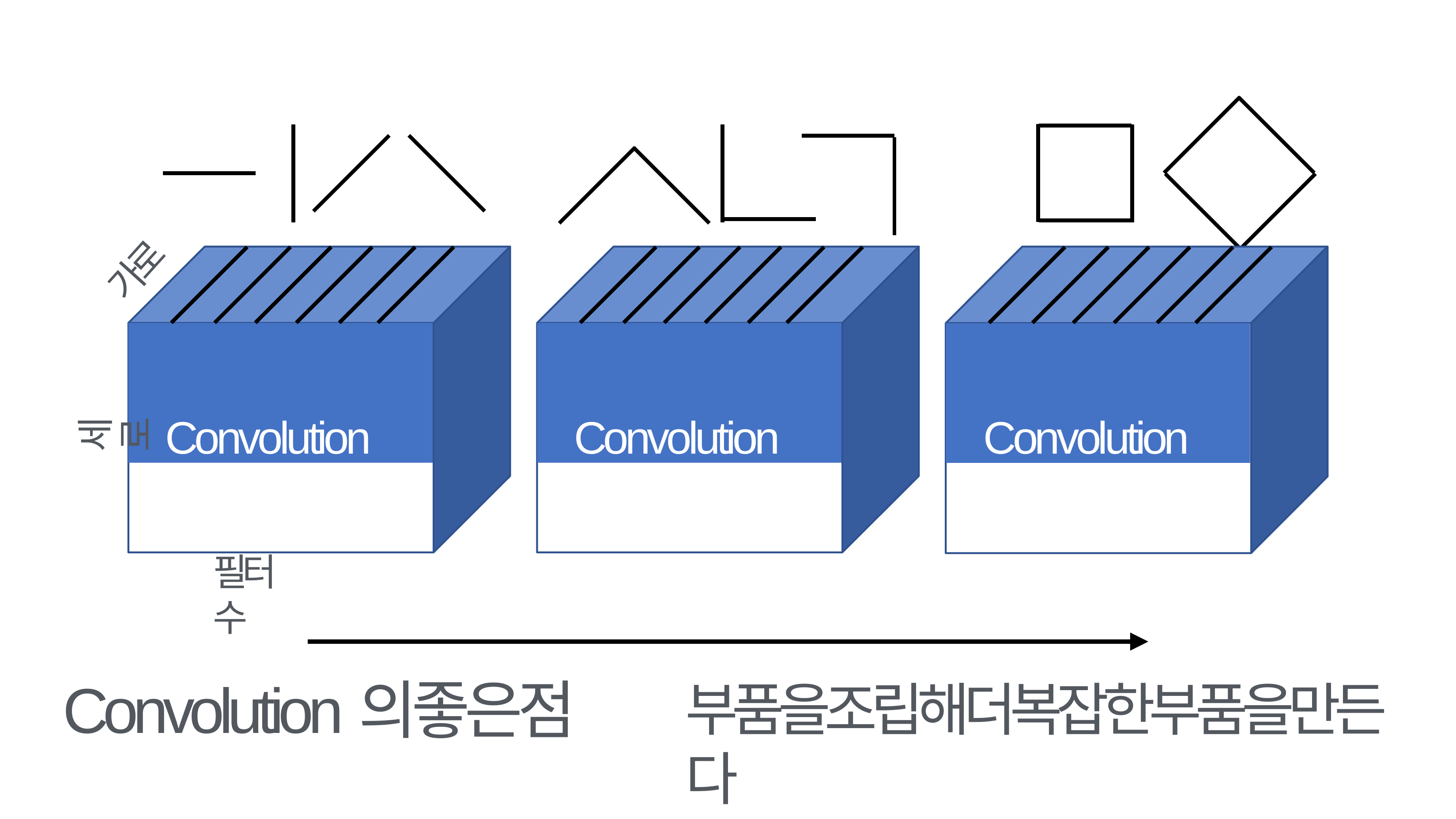

가로

Convolution

Convolution

Convolution

세로
필터수

Convolution의좋은점
부품을조립해더복잡한부품을만든다